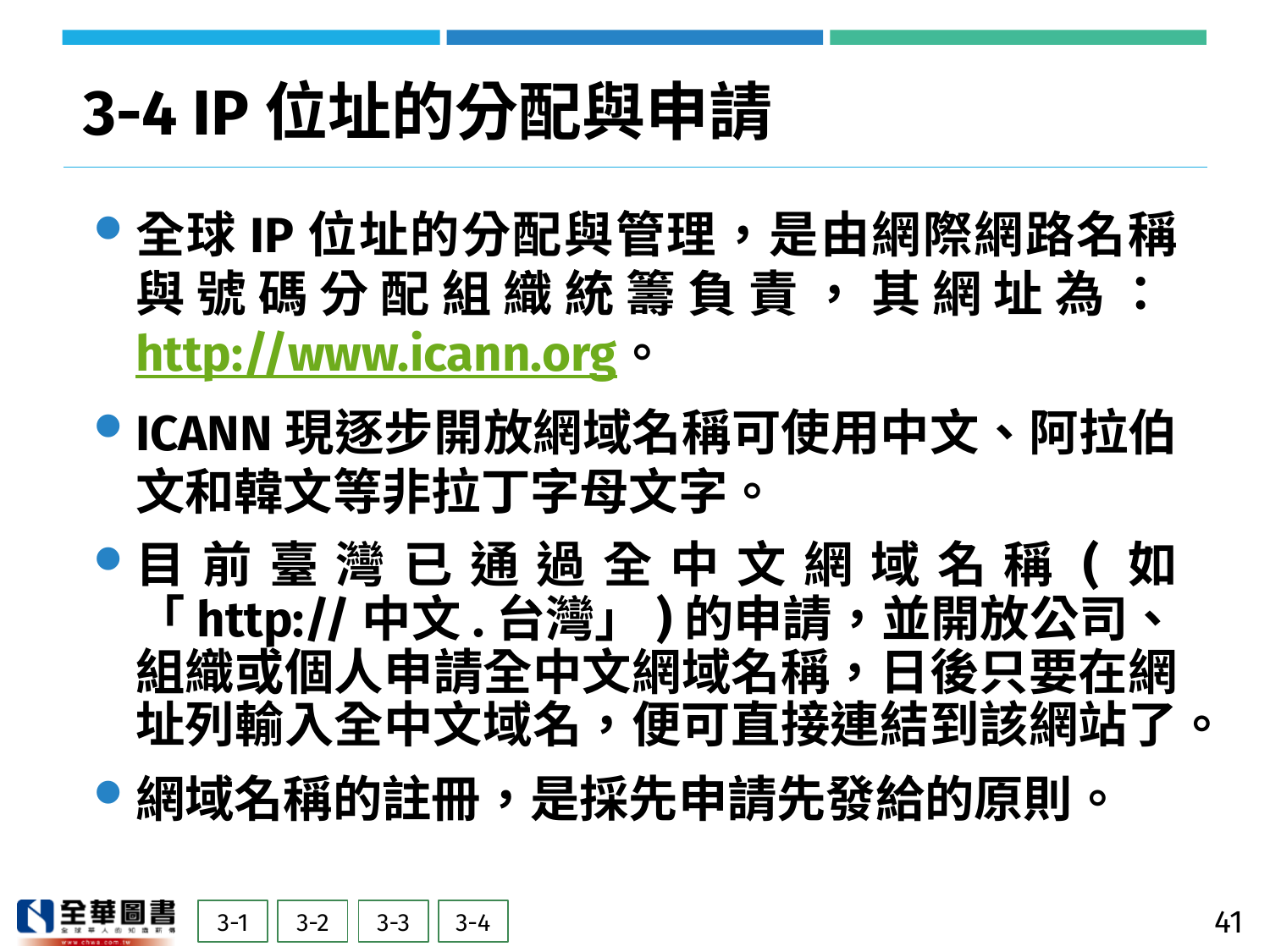

# 3-4 IP位址的分配與申請
全球IP位址的分配與管理，是由網際網路名稱與號碼分配組織統籌負責，其網址為：http://www.icann.org。
ICANN現逐步開放網域名稱可使用中文、阿拉伯文和韓文等非拉丁字母文字。
目前臺灣已通過全中文網域名稱(如「http://中文.台灣」)的申請，並開放公司、組織或個人申請全中文網域名稱，日後只要在網址列輸入全中文域名，便可直接連結到該網站了。
網域名稱的註冊，是採先申請先發給的原則。
41